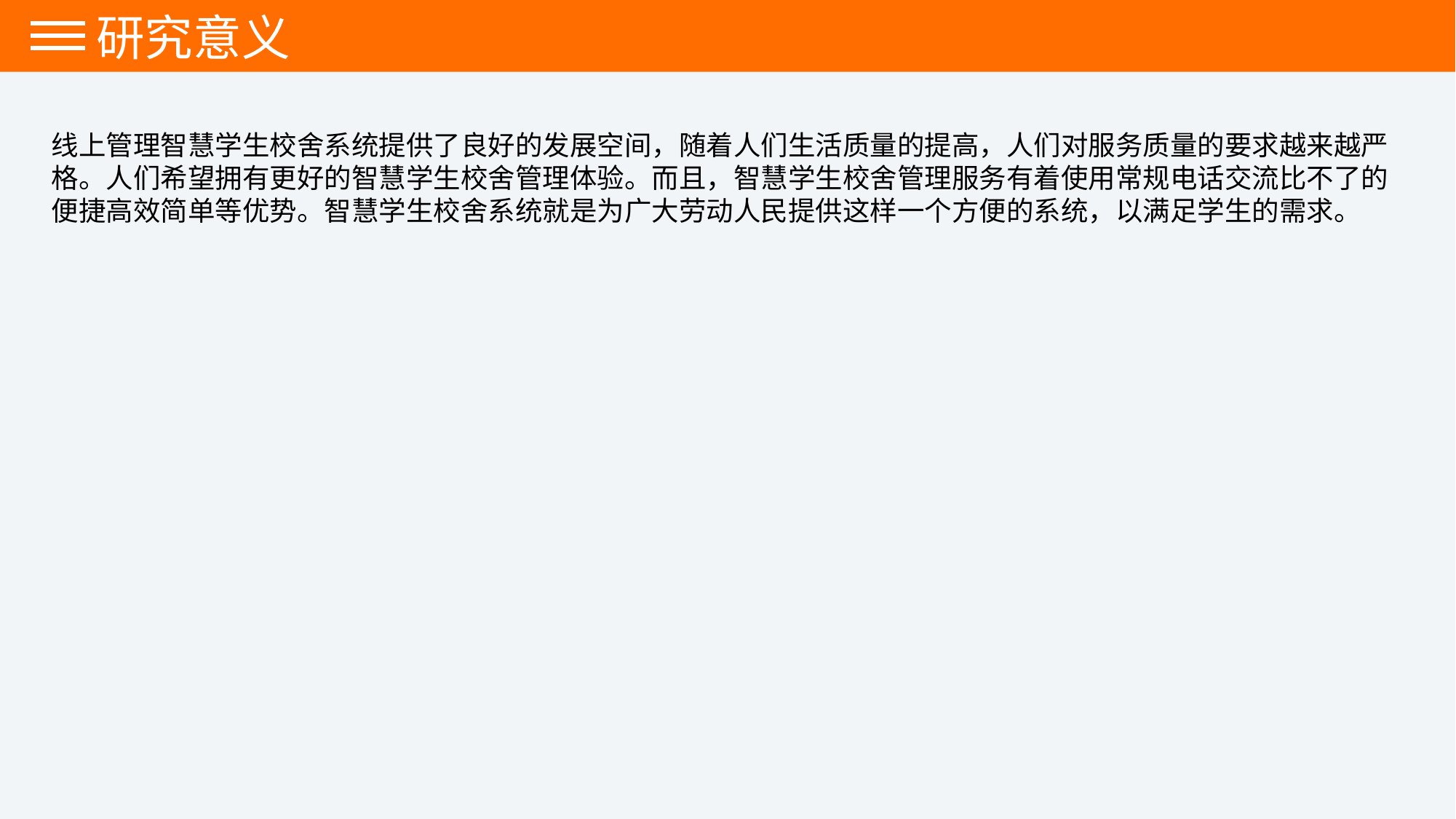

研究意义
线上管理智慧学生校舍系统提供了良好的发展空间，随着人们生活质量的提高，人们对服务质量的要求越来越严格。人们希望拥有更好的智慧学生校舍管理体验。而且，智慧学生校舍管理服务有着使用常规电话交流比不了的便捷高效简单等优势。智慧学生校舍系统就是为广大劳动人民提供这样一个方便的系统，以满足学生的需求。